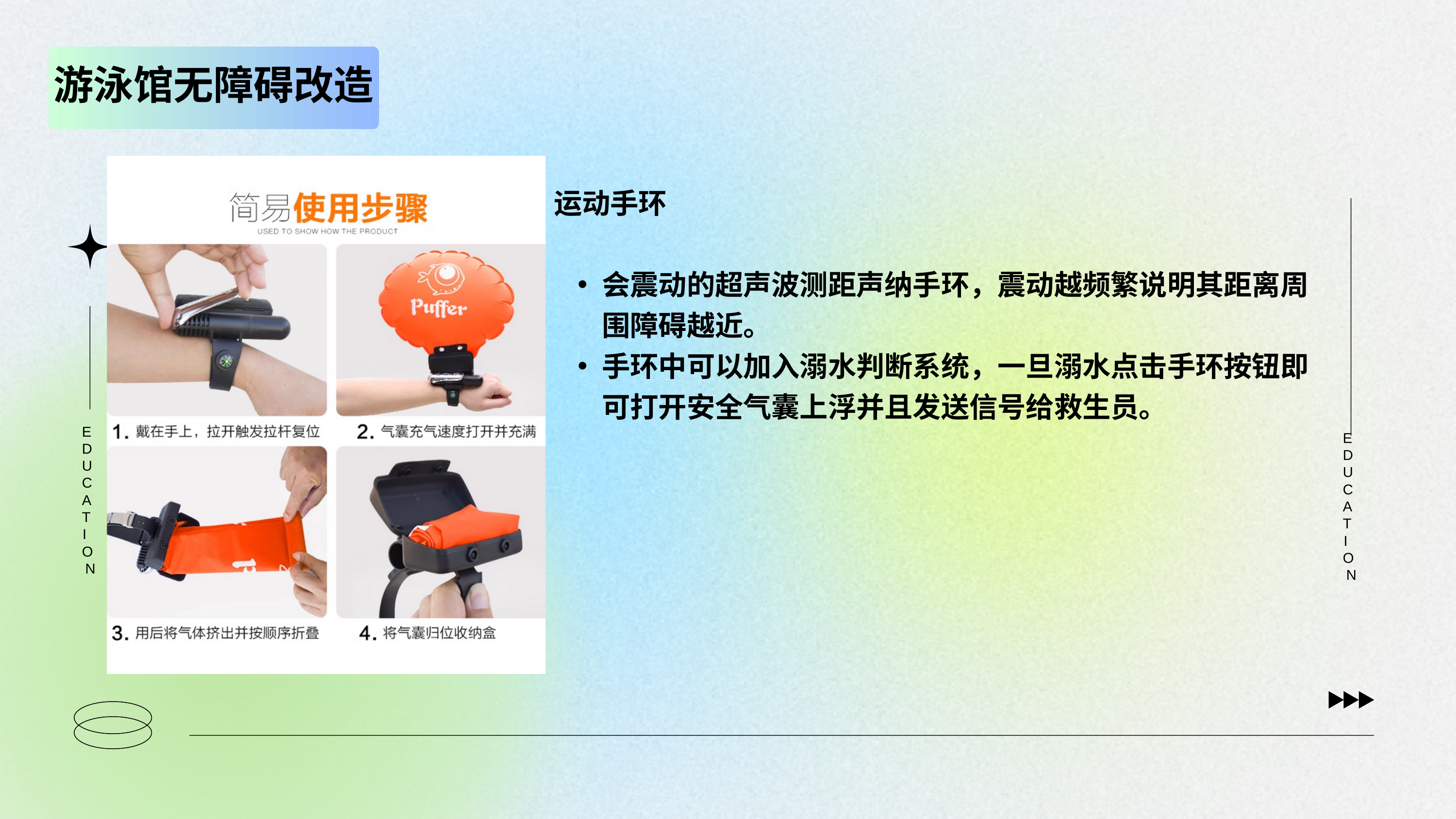

游泳馆无障碍改造

运动手环

会震动的超声波测距声纳手环，震动越频繁说明其距离周围障碍越近。
手环中可以加入溺水判断系统，一旦溺水点击手环按钮即可打开安全气囊上浮并且发送信号给救生员。

EDUCATION
EDUCATION